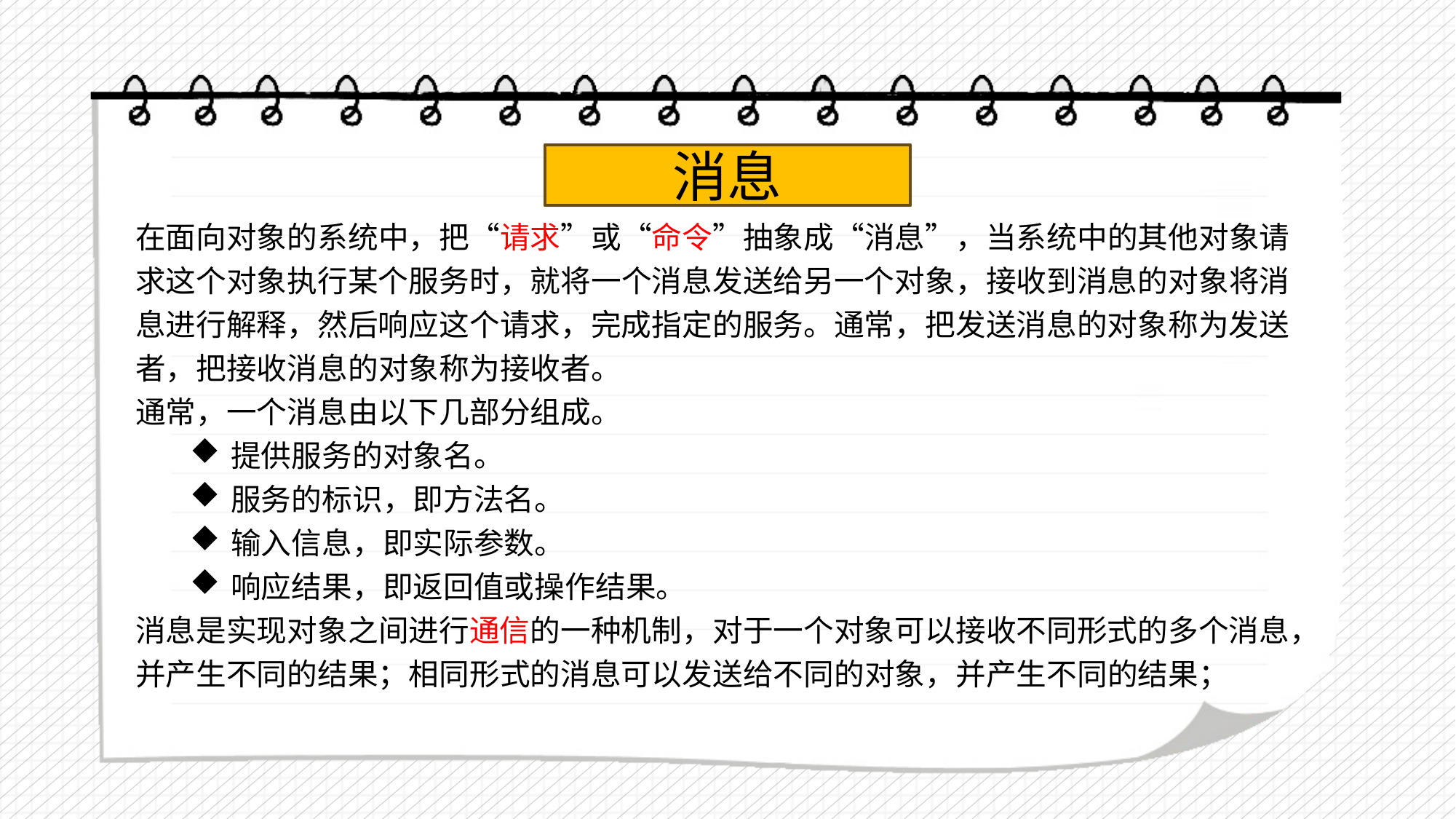

消息
在面向对象的系统中，把“请求”或“命令”抽象成“消息”，当系统中的其他对象请求这个对象执行某个服务时，就将一个消息发送给另一个对象，接收到消息的对象将消息进行解释，然后响应这个请求，完成指定的服务。通常，把发送消息的对象称为发送者，把接收消息的对象称为接收者。
通常，一个消息由以下几部分组成。
提供服务的对象名。
服务的标识，即方法名。
输入信息，即实际参数。
响应结果，即返回值或操作结果。
消息是实现对象之间进行通信的一种机制，对于一个对象可以接收不同形式的多个消息，并产生不同的结果；相同形式的消息可以发送给不同的对象，并产生不同的结果；